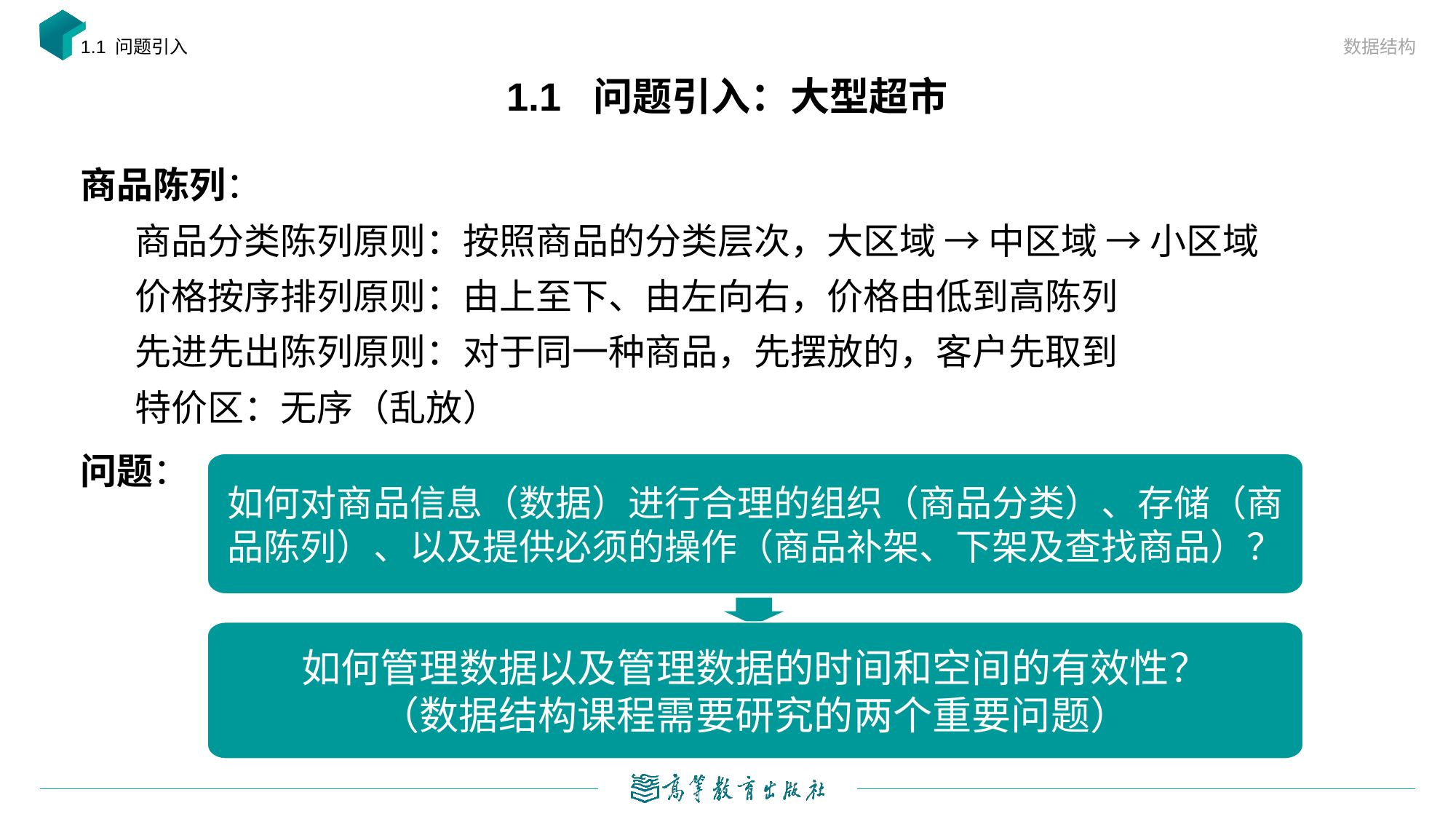

数据结构
1.1 问题引入
# 1.1  问题引入：大型超市
商品陈列：
商品分类陈列原则：按照商品的分类层次，大区域 → 中区域 → 小区域
价格按序排列原则：由上至下、由左向右，价格由低到高陈列
先进先出陈列原则：对于同一种商品，先摆放的，客户先取到
特价区：无序（乱放）
问题：

如何对商品信息（数据）进行合理的组织（商品分类）、存储（商品陈列）、以及提供必须的操作（商品补架、下架及查找商品）？

如何管理数据以及管理数据的时间和空间的有效性？
（数据结构课程需要研究的两个重要问题）